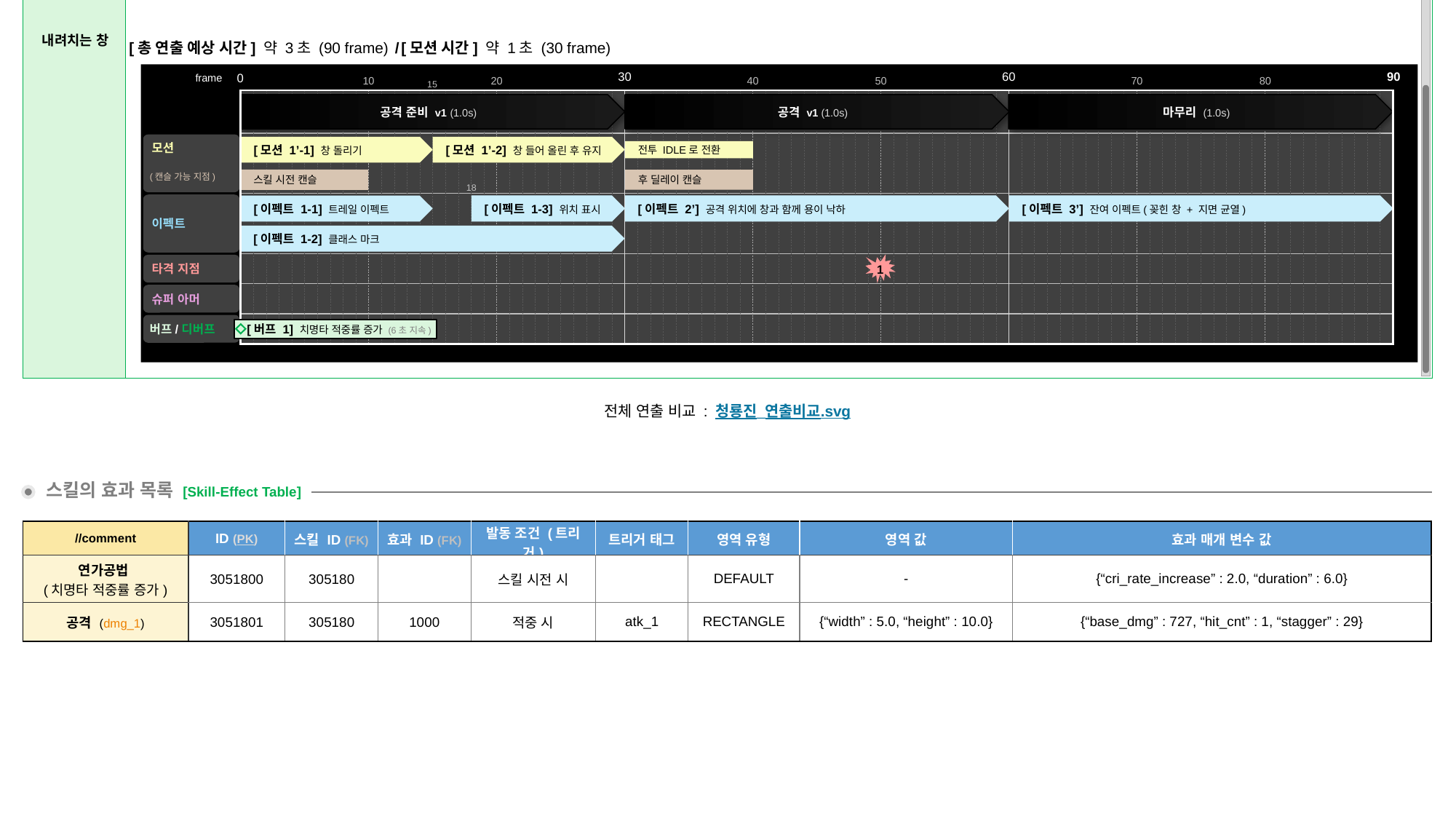

내려치는 창
[총 연출 예상 시간] 약 3초 (90 frame)
/
[모션 시간] 약 1초 (30 frame)

30
60
90
0
frame
70
80
10
20
40
50
15

공격 준비 v1 (1.0s)
공격 v1 (1.0s)
마무리 (1.0s)

모션
(캔슬 가능 지점)
[모션 1’-1] 창 돌리기
[모션 1’-2] 창 들어 올린 후 유지
전투 IDLE로 전환
스킬 시전 캔슬
후 딜레이 캔슬
18

이펙트
[이펙트 1-3] 위치 표시
[이펙트 2’] 공격 위치에 창과 함께 용이 낙하
[이펙트 3’] 잔여 이펙트(꽂힌 창 + 지면 균열)
[이펙트 1-1] 트레일 이펙트
[이펙트 1-2] 클래스 마크
1

타격 지점

슈퍼 아머

버프/디버프
[버프 1] 치명타 적중률 증가 (6초 지속)

전체 연출 비교 : 청룡진_연출비교.svg

스킬의 효과 목록 [Skill-Effect Table]

| //comment | ID (PK) | 스킬 ID (FK) | 효과 ID (FK) | 발동 조건 (트리거) | 트리거 태그 | 영역 유형 | 영역 값 | 효과 매개 변수 값 |
| --- | --- | --- | --- | --- | --- | --- | --- | --- |
| 연가공법 (치명타 적중률 증가) | 3051800 | 305180 |  | 스킬 시전 시 |  | DEFAULT | - | {“cri\_rate\_increase” : 2.0, “duration” : 6.0} |
| 공격 (dmg\_1) | 3051801 | 305180 | 1000 | 적중 시 | atk\_1 | RECTANGLE | {“width” : 5.0, “height” : 10.0} | {“base\_dmg” : 727, “hit\_cnt” : 1, “stagger” : 29} |